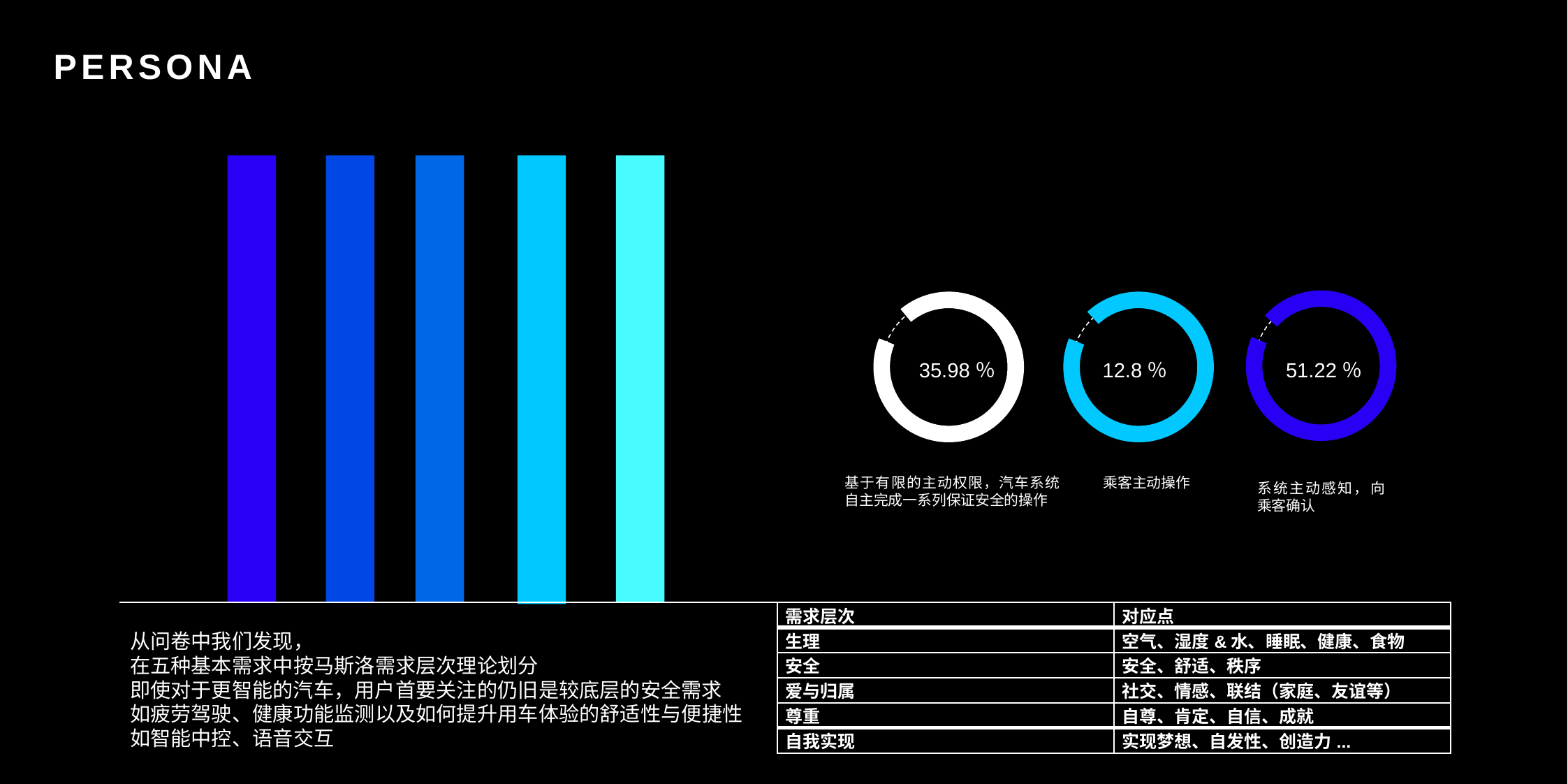

PERSONA

35.98％
12.8％
51.22％
基于有限的主动权限，汽车系统自主完成一系列保证安全的操作
乘客主动操作
系统主动感知，向乘客确认
| 需求层次 | 对应点 |
| --- | --- |
| 生理 | 空气、湿度&水、睡眠、健康、食物 |
| 安全 | 安全、舒适、秩序 |
| 爱与归属 | 社交、情感、联结（家庭、友谊等） |
| 尊重 | 自尊、肯定、自信、成就 |
| 自我实现 | 实现梦想、自发性、创造力... |
从问卷中我们发现，
在五种基本需求中按马斯洛需求层次理论划分
即使对于更智能的汽车，用户首要关注的仍旧是较底层的安全需求
如疲劳驾驶、健康功能监测以及如何提升用车体验的舒适性与便捷性
如智能中控、语音交互